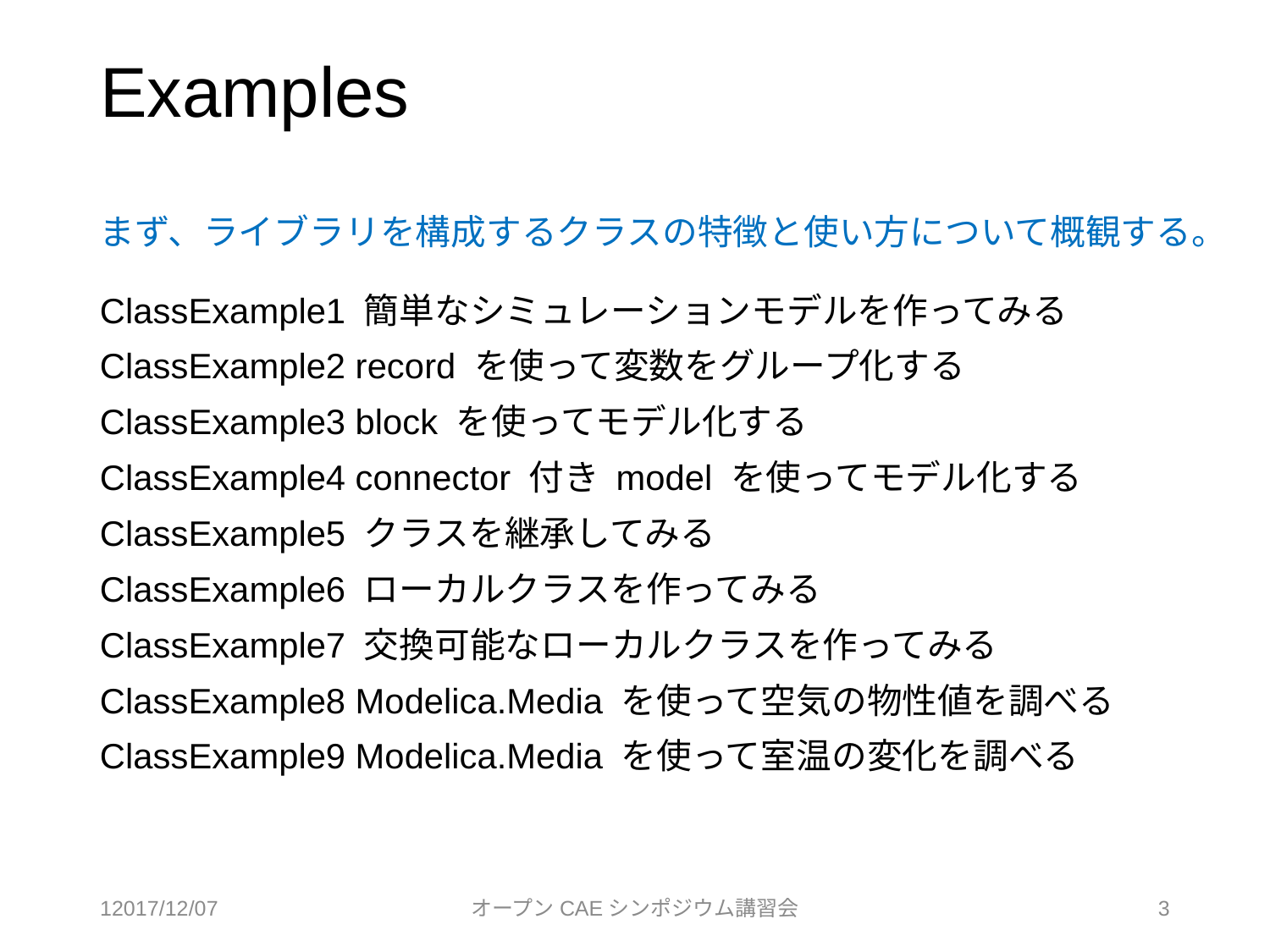

# Examples
まず、ライブラリを構成するクラスの特徴と使い方について概観する。
ClassExample1 簡単なシミュレーションモデルを作ってみる
ClassExample2 record を使って変数をグループ化する
ClassExample3 block を使ってモデル化する
ClassExample4 connector 付き model を使ってモデル化する
ClassExample5 クラスを継承してみる
ClassExample6 ローカルクラスを作ってみる
ClassExample7 交換可能なローカルクラスを作ってみる
ClassExample8 Modelica.Media を使って空気の物性値を調べる
ClassExample9 Modelica.Media を使って室温の変化を調べる
12017/12/07
オープンCAEシンポジウム講習会
3